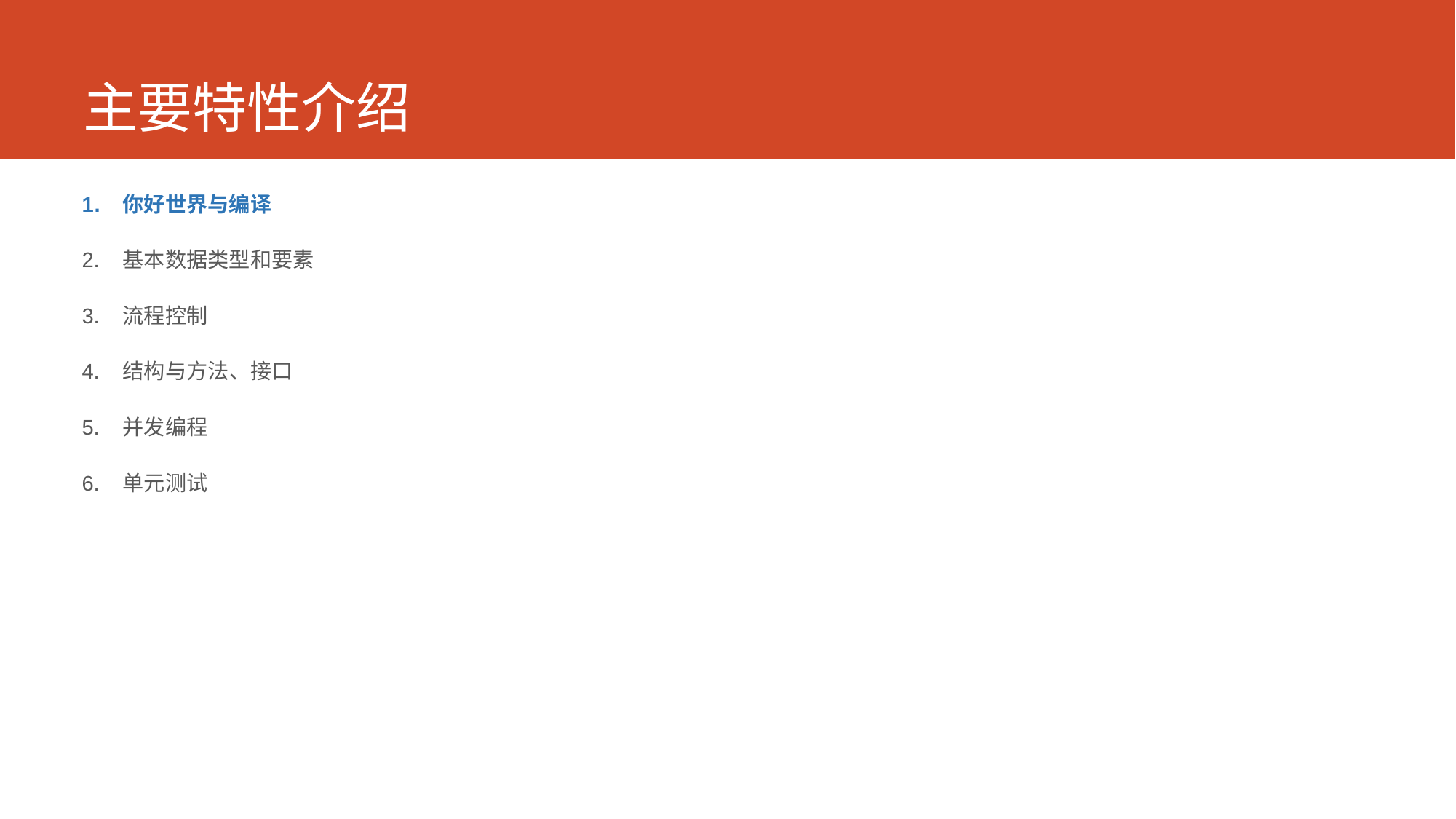

# 主要特性介绍
你好世界与编译
基本数据类型和要素
流程控制
结构与方法、接口
并发编程
单元测试